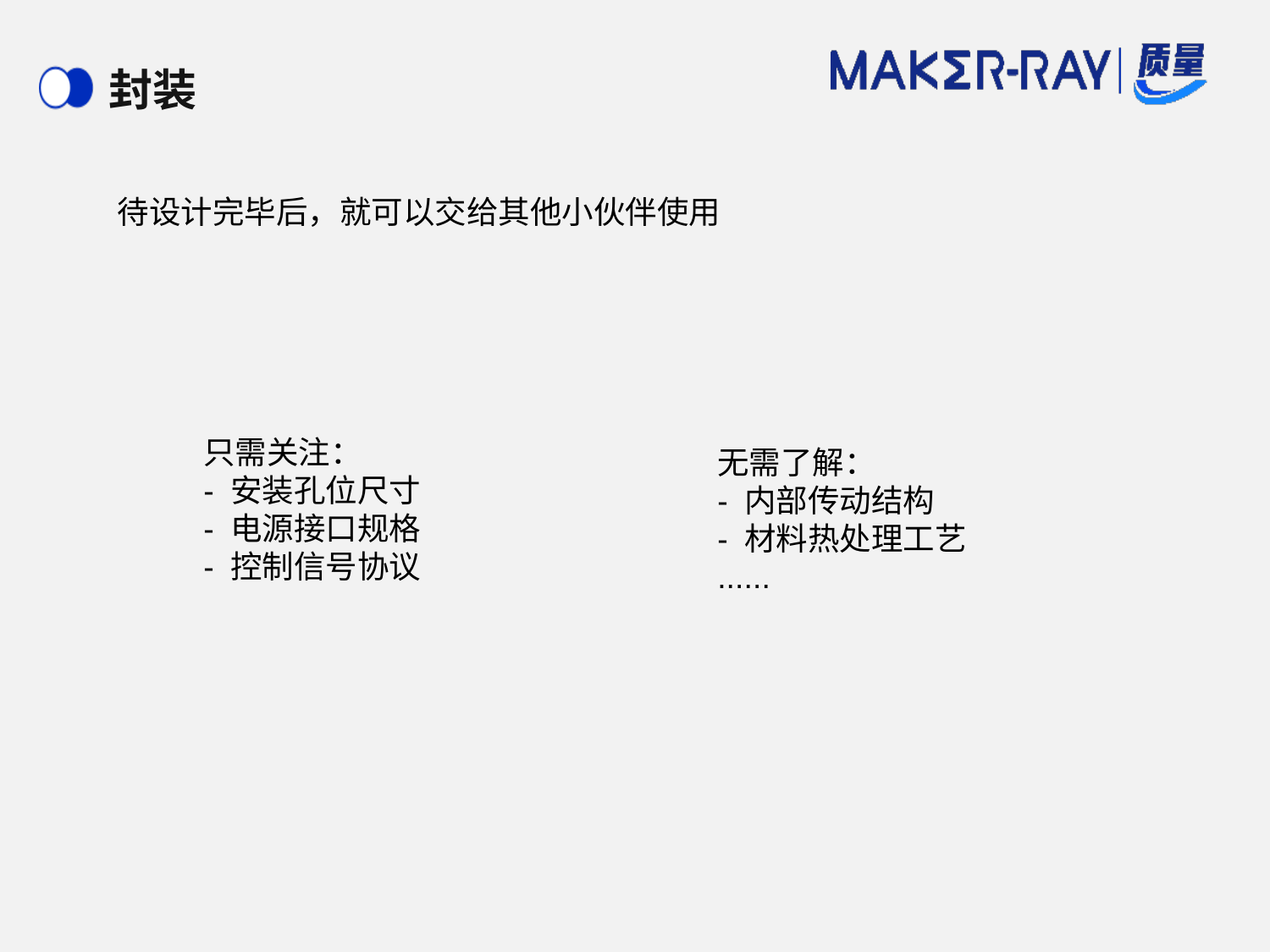

# 封装
待设计完毕后，就可以交给其他小伙伴使用
只需关注：
- 安装孔位尺寸
- 电源接口规格
- 控制信号协议

无需了解：
- 内部传动结构
- 材料热处理工艺
......